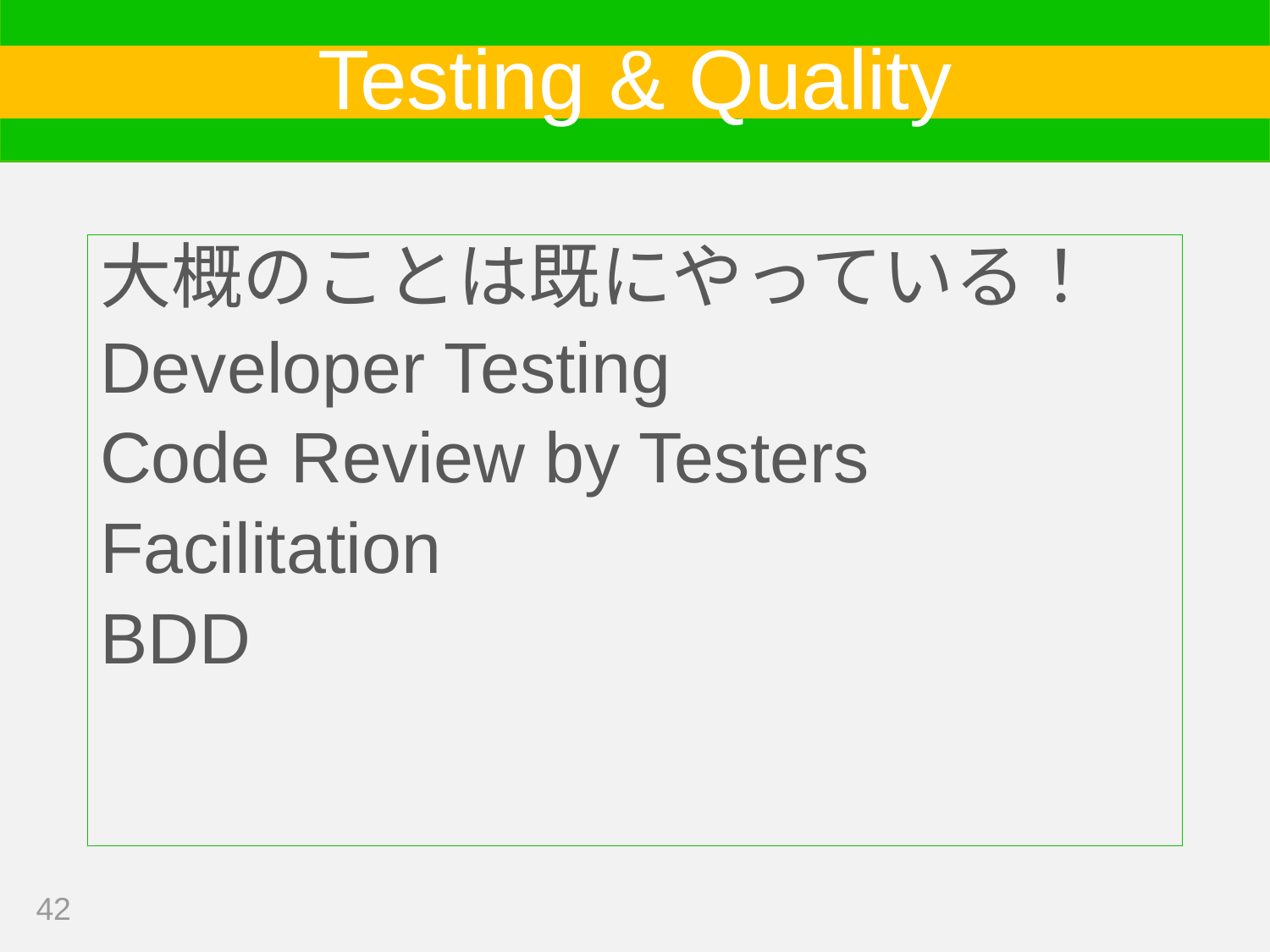

# Testing & Quality
大概のことは既にやっている！
Developer Testing
Code Review by Testers
Facilitation
BDD

42